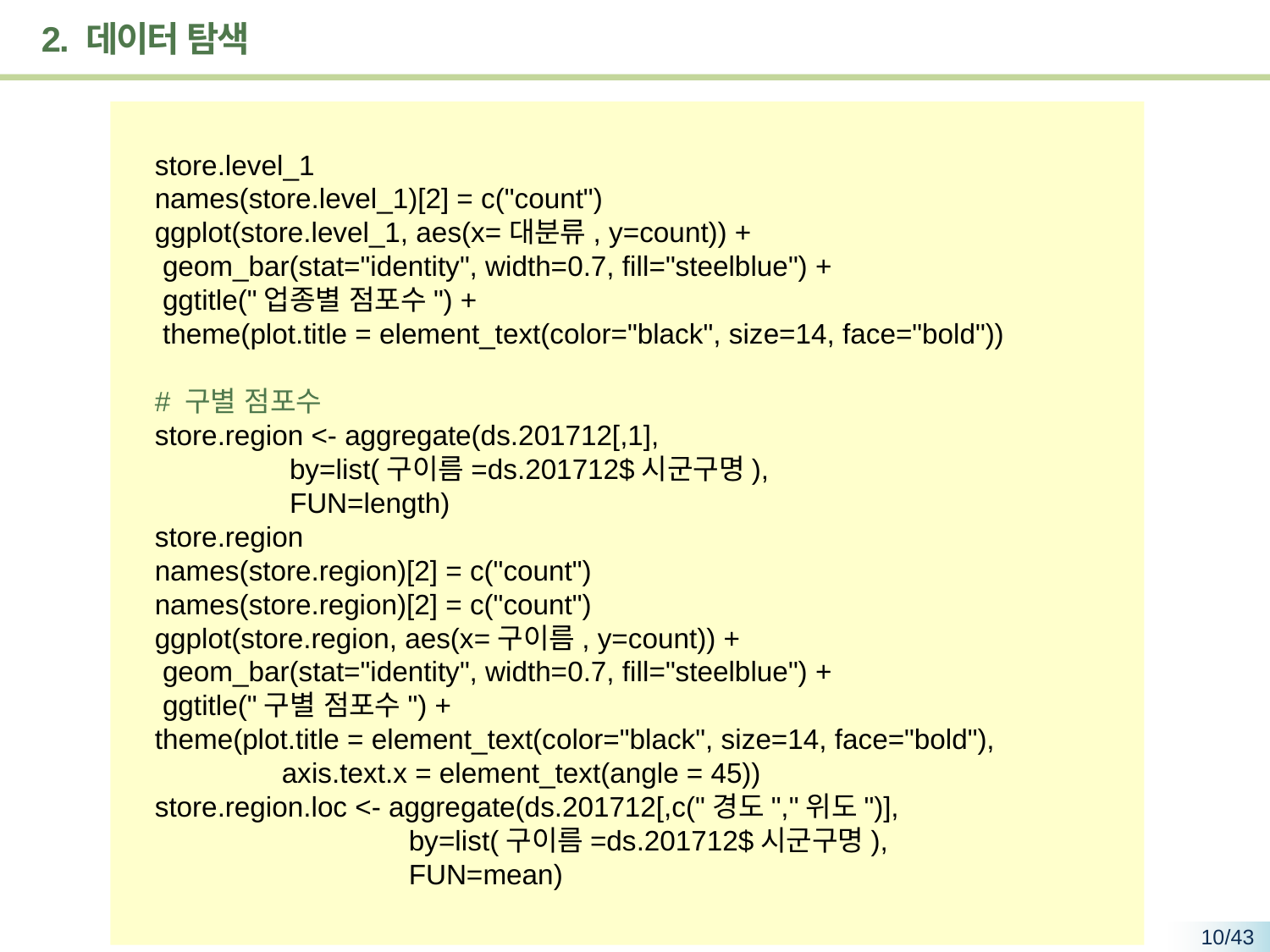

# 2. 데이터 탐색

store.level_1
names(store.level_1)[2] = c("count")
ggplot(store.level_1, aes(x=대분류, y=count)) +
 geom_bar(stat="identity", width=0.7, fill="steelblue") +
 ggtitle("업종별 점포수") +
 theme(plot.title = element_text(color="black", size=14, face="bold"))

# 구별 점포수
store.region <- aggregate(ds.201712[,1],
	 by=list(구이름=ds.201712$시군구명),
	 FUN=length)
store.region
names(store.region)[2] = c("count")
names(store.region)[2] = c("count")
ggplot(store.region, aes(x=구이름, y=count)) +
 geom_bar(stat="identity", width=0.7, fill="steelblue") +
 ggtitle("구별 점포수") +
theme(plot.title = element_text(color="black", size=14, face="bold"),
 	axis.text.x = element_text(angle = 45))
store.region.loc <- aggregate(ds.201712[,c("경도","위도")],
	 	by=list(구이름=ds.201712$시군구명),
 		FUN=mean)